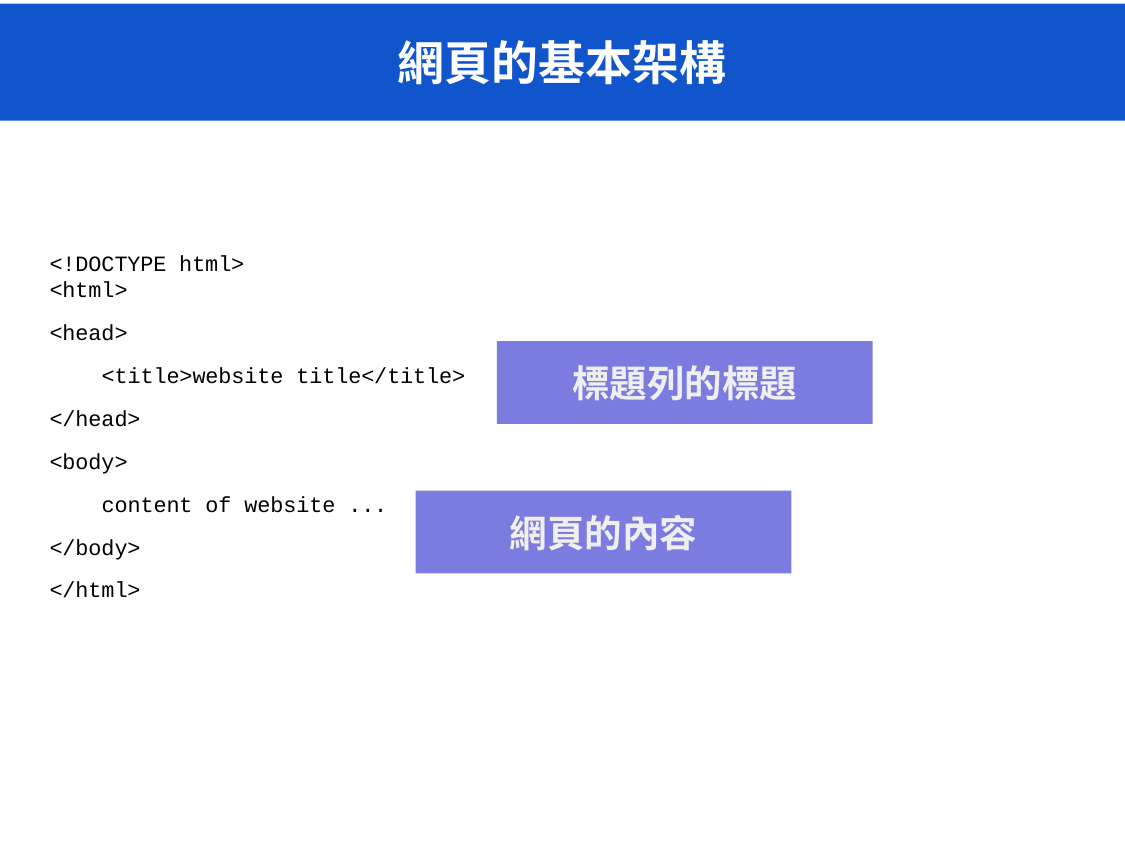

# 網頁的基本架構
<!DOCTYPE html>
<html>
<head>
    <title>website title</title>
</head>
<body>
    content of website ...
</body>
</html>
標題列的標題
網頁的內容